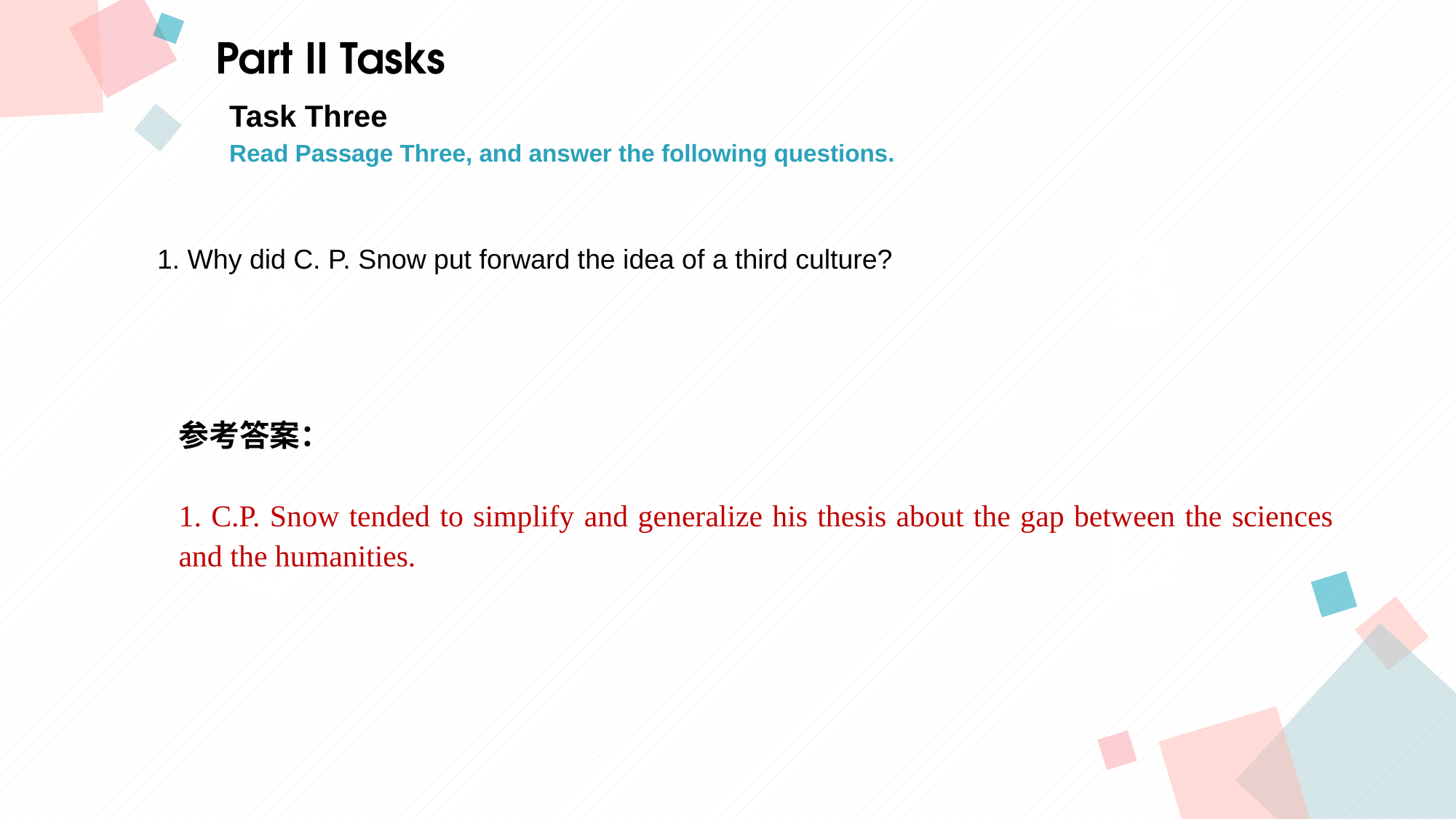

Part II Tasks
Task Three

Read Passage Three, and answer the following questions.
A
B
   1. Why did C. P. Snow put forward the idea of a third culture?
参考答案：

1. C.P. Snow tended to simplify and generalize his thesis about the gap between the sciences and the humanities.
C
D